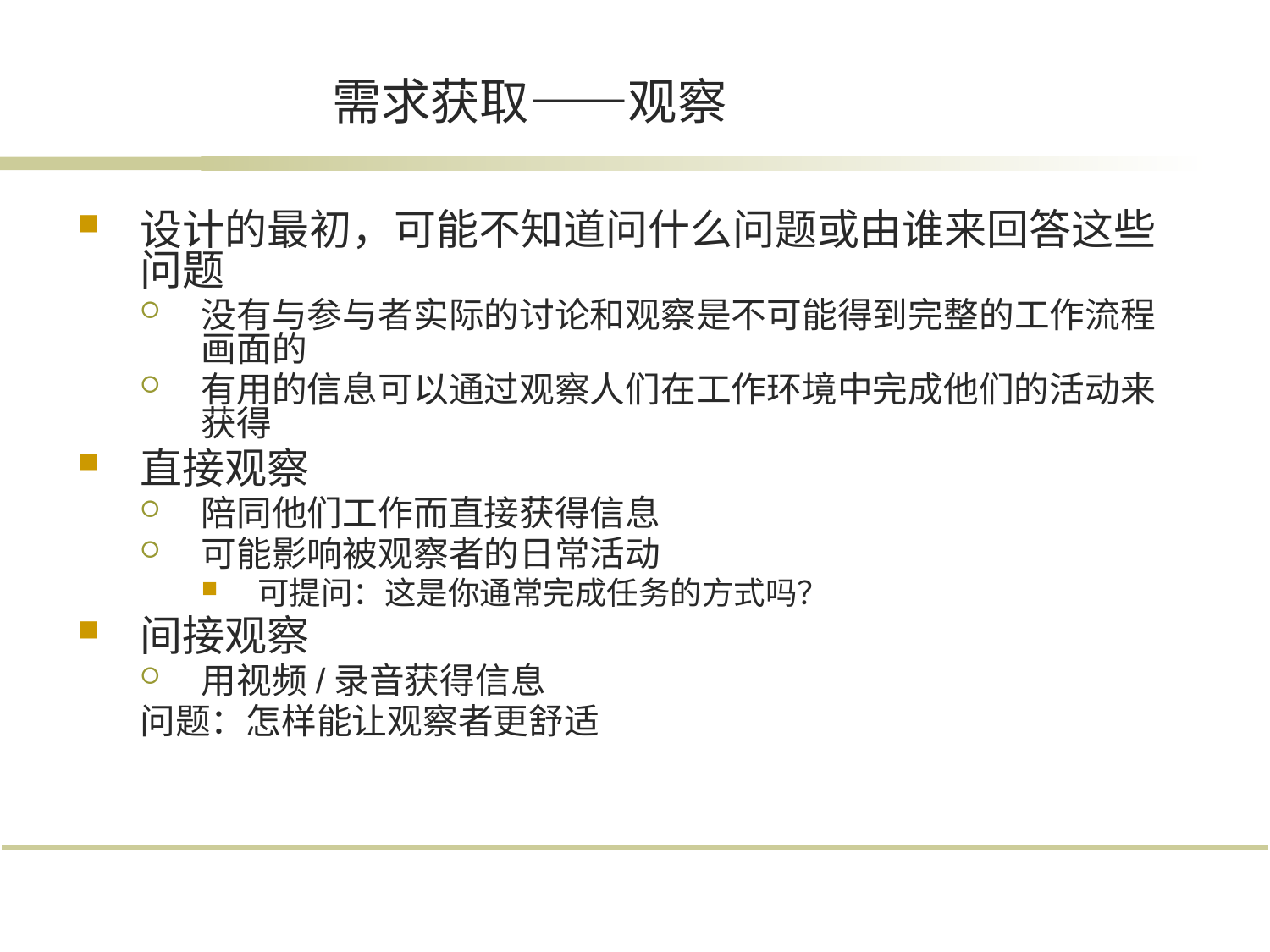

# 需求获取——观察
设计的最初，可能不知道问什么问题或由谁来回答这些问题
没有与参与者实际的讨论和观察是不可能得到完整的工作流程画面的
有用的信息可以通过观察人们在工作环境中完成他们的活动来获得
直接观察
陪同他们工作而直接获得信息
可能影响被观察者的日常活动
可提问：这是你通常完成任务的方式吗？
间接观察
用视频/录音获得信息
问题：怎样能让观察者更舒适